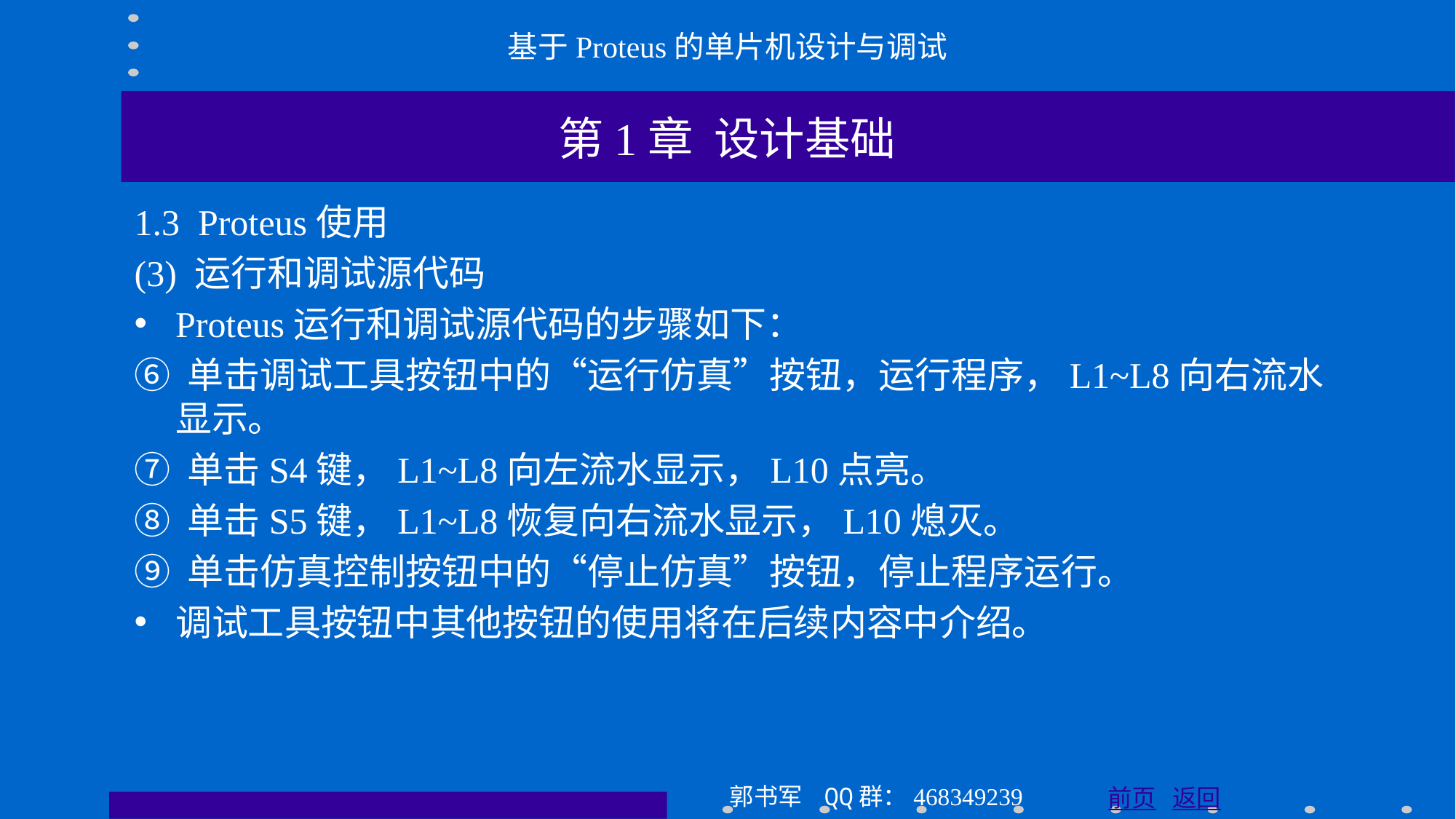

基于Proteus的单片机设计与调试
第1章  设计基础
1.3  Proteus使用
(3) 运行和调试源代码
Proteus运行和调试源代码的步骤如下：
⑥ 单击调试工具按钮中的“运行仿真”按钮，运行程序，L1~L8向右流水显示。
⑦ 单击S4键，L1~L8向左流水显示，L10点亮。
⑧ 单击S5键，L1~L8恢复向右流水显示，L10熄灭。
⑨ 单击仿真控制按钮中的“停止仿真”按钮，停止程序运行。
调试工具按钮中其他按钮的使用将在后续内容中介绍。
郭书军   QQ群：468349239
前页   返回